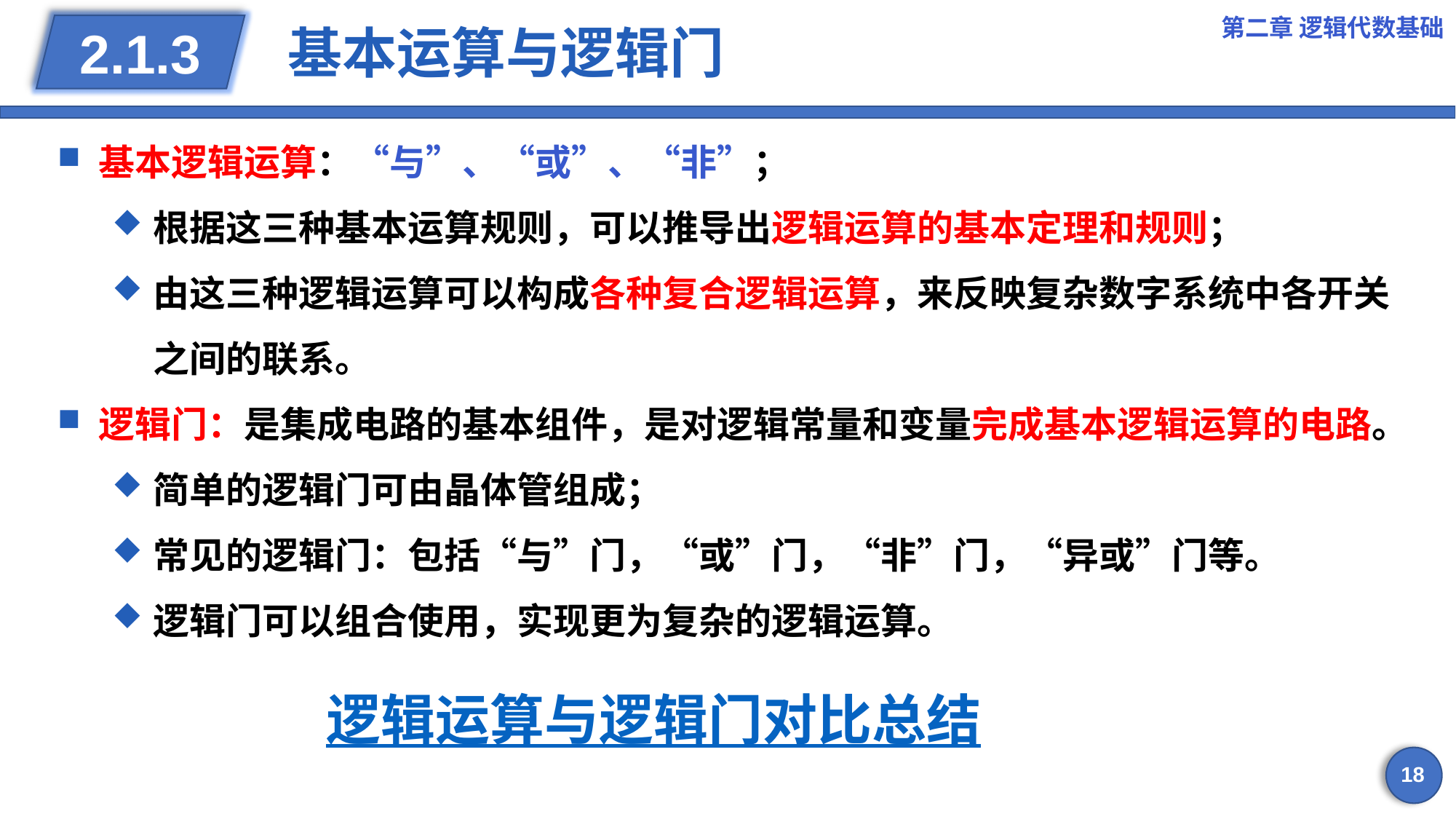

第二章 逻辑代数基础
# 基本运算与逻辑门
2.1.3
基本逻辑运算：“与”、“或”、“非”；
根据这三种基本运算规则，可以推导出逻辑运算的基本定理和规则；
由这三种逻辑运算可以构成各种复合逻辑运算，来反映复杂数字系统中各开关之间的联系。
逻辑门：是集成电路的基本组件，是对逻辑常量和变量完成基本逻辑运算的电路。
简单的逻辑门可由晶体管组成；
常见的逻辑门：包括“与”门，“或”门，“非”门，“异或”门等。
逻辑门可以组合使用，实现更为复杂的逻辑运算。
逻辑运算与逻辑门对比总结
18